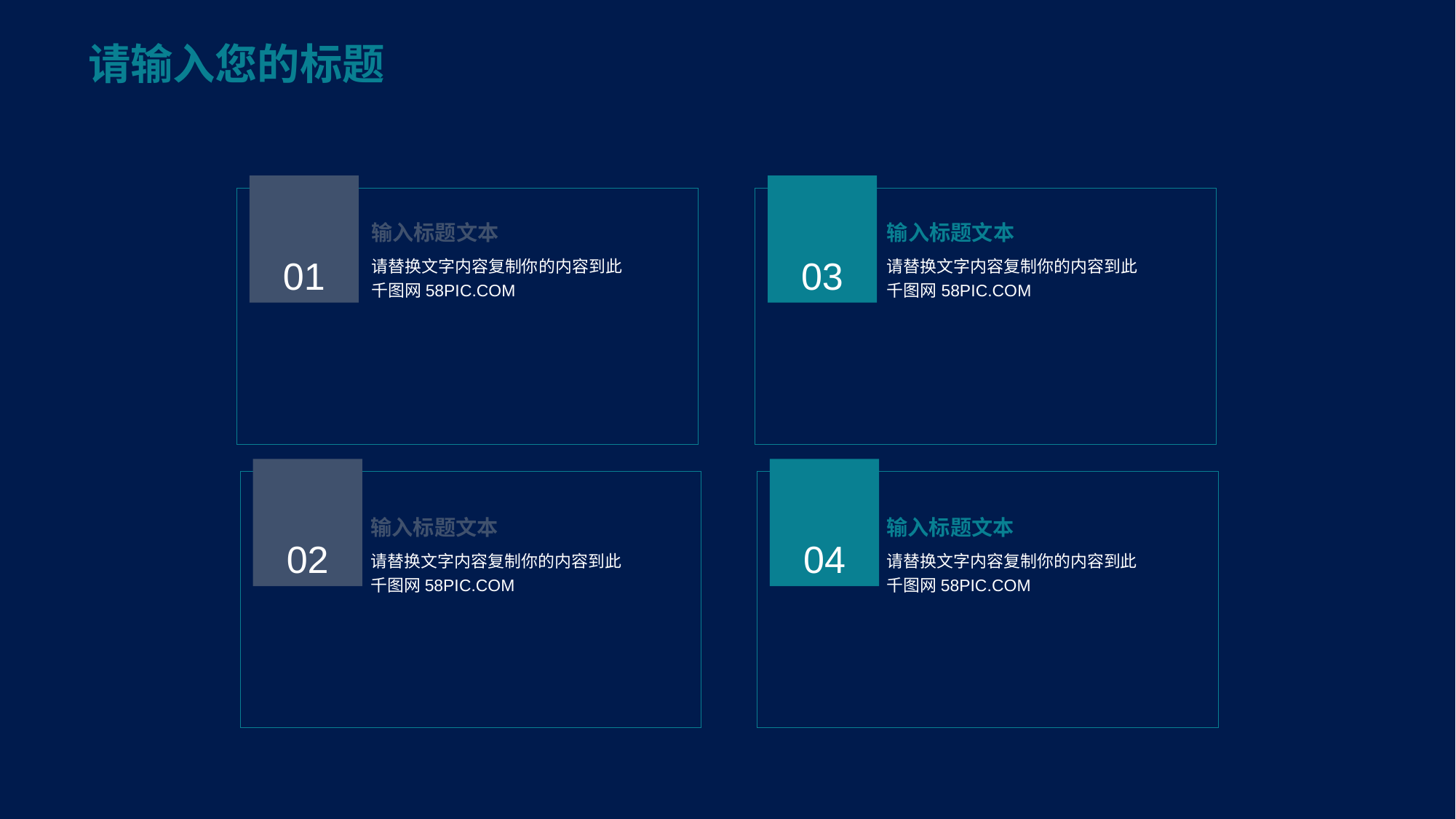

01

输入标题文本
请替换文字内容复制你的内容到此
千图网58PIC.COM
03

输入标题文本
请替换文字内容复制你的内容到此
千图网58PIC.COM
02

输入标题文本
请替换文字内容复制你的内容到此
千图网58PIC.COM
04

输入标题文本
请替换文字内容复制你的内容到此
千图网58PIC.COM